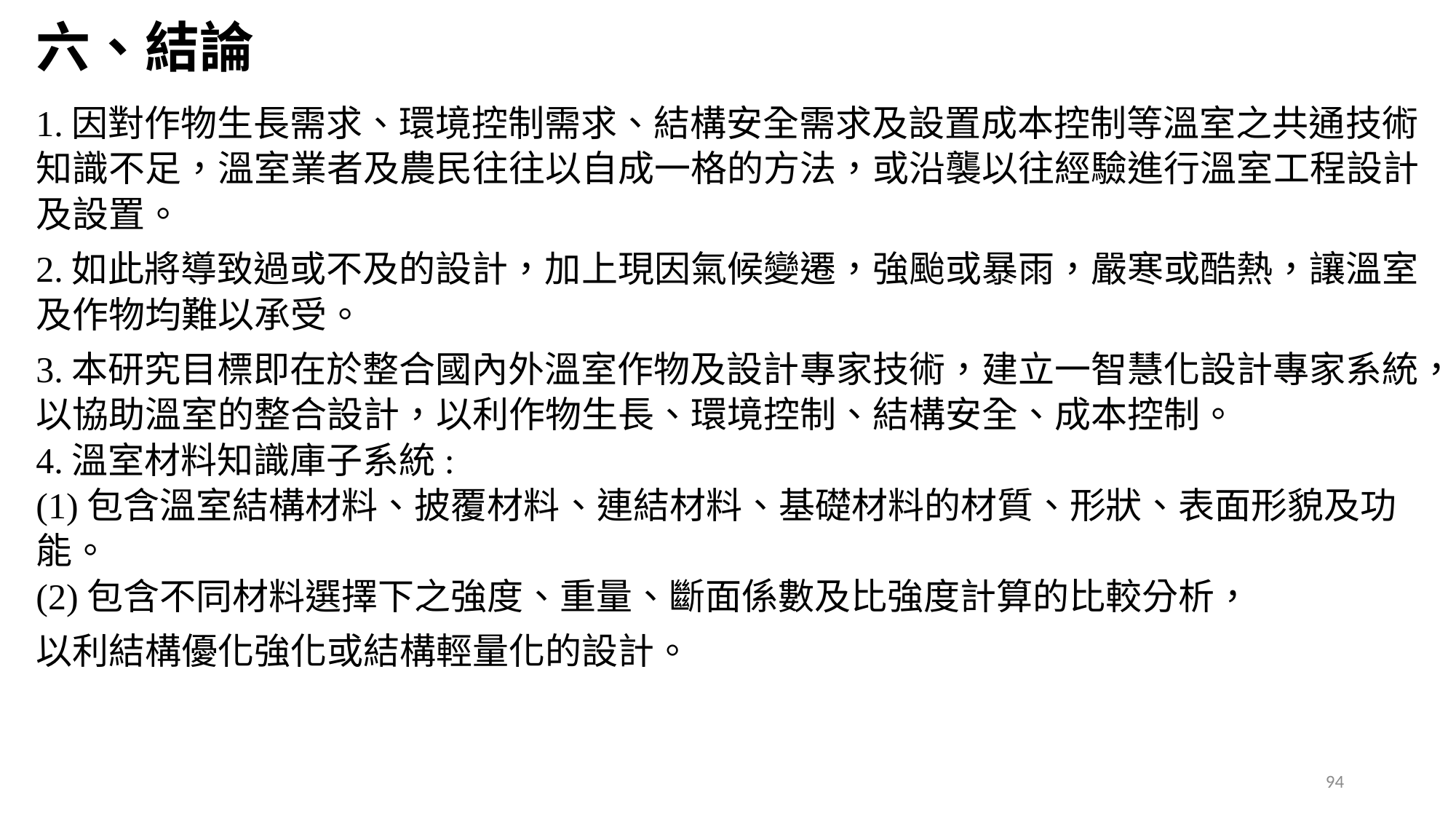

六、結論
1.因對作物生長需求、環境控制需求、結構安全需求及設置成本控制等溫室之共通技術知識不足，溫室業者及農民往往以自成一格的方法，或沿襲以往經驗進行溫室工程設計及設置。
2.如此將導致過或不及的設計，加上現因氣候變遷，強颱或暴雨，嚴寒或酷熱，讓溫室及作物均難以承受。
3.本研究目標即在於整合國內外溫室作物及設計專家技術，建立一智慧化設計專家系統，以協助溫室的整合設計，以利作物生長、環境控制、結構安全、成本控制。
4.溫室材料知識庫子系統:
(1)包含溫室結構材料、披覆材料、連結材料、基礎材料的材質、形狀、表面形貌及功能。
(2)包含不同材料選擇下之強度、重量、斷面係數及比強度計算的比較分析，
以利結構優化強化或結構輕量化的設計。
94